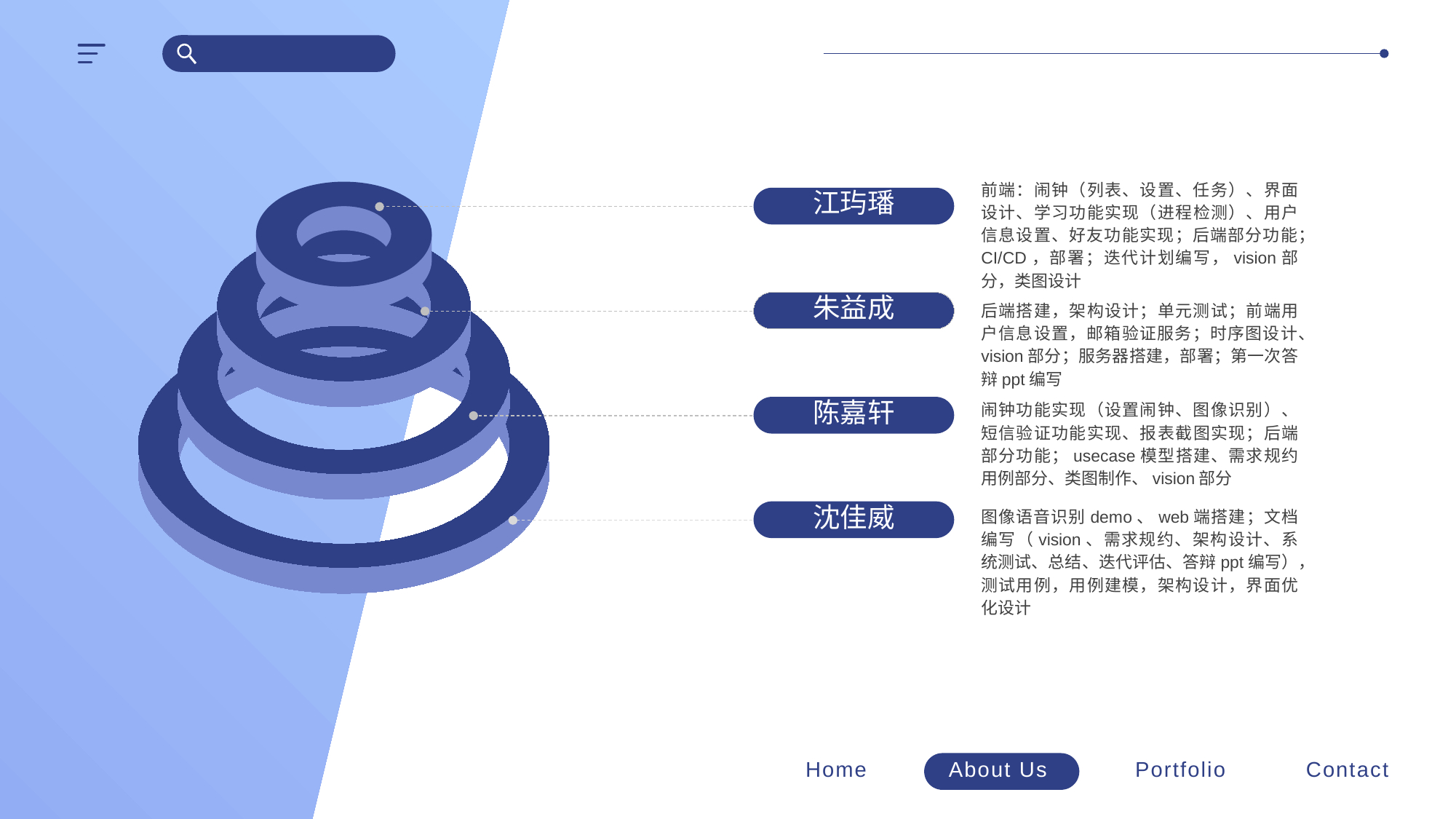

前端：闹钟（列表、设置、任务）、界面设计、学习功能实现（进程检测）、用户信息设置、好友功能实现；后端部分功能；CI/CD，部署；迭代计划编写，vision部分，类图设计
江玙璠

朱益成

后端搭建，架构设计；单元测试；前端用户信息设置，邮箱验证服务；时序图设计、vision部分；服务器搭建，部署；第一次答辩ppt编写

陈嘉轩

闹钟功能实现（设置闹钟、图像识别）、短信验证功能实现、报表截图实现；后端部分功能；usecase模型搭建、需求规约用例部分、类图制作、vision部分
沈佳威

图像语音识别demo、web端搭建；文档编写（vision、需求规约、架构设计、系统测试、总结、迭代评估、答辩ppt编写），测试用例，用例建模，架构设计，界面优化设计
Home
About Us

Portfolio
Contact